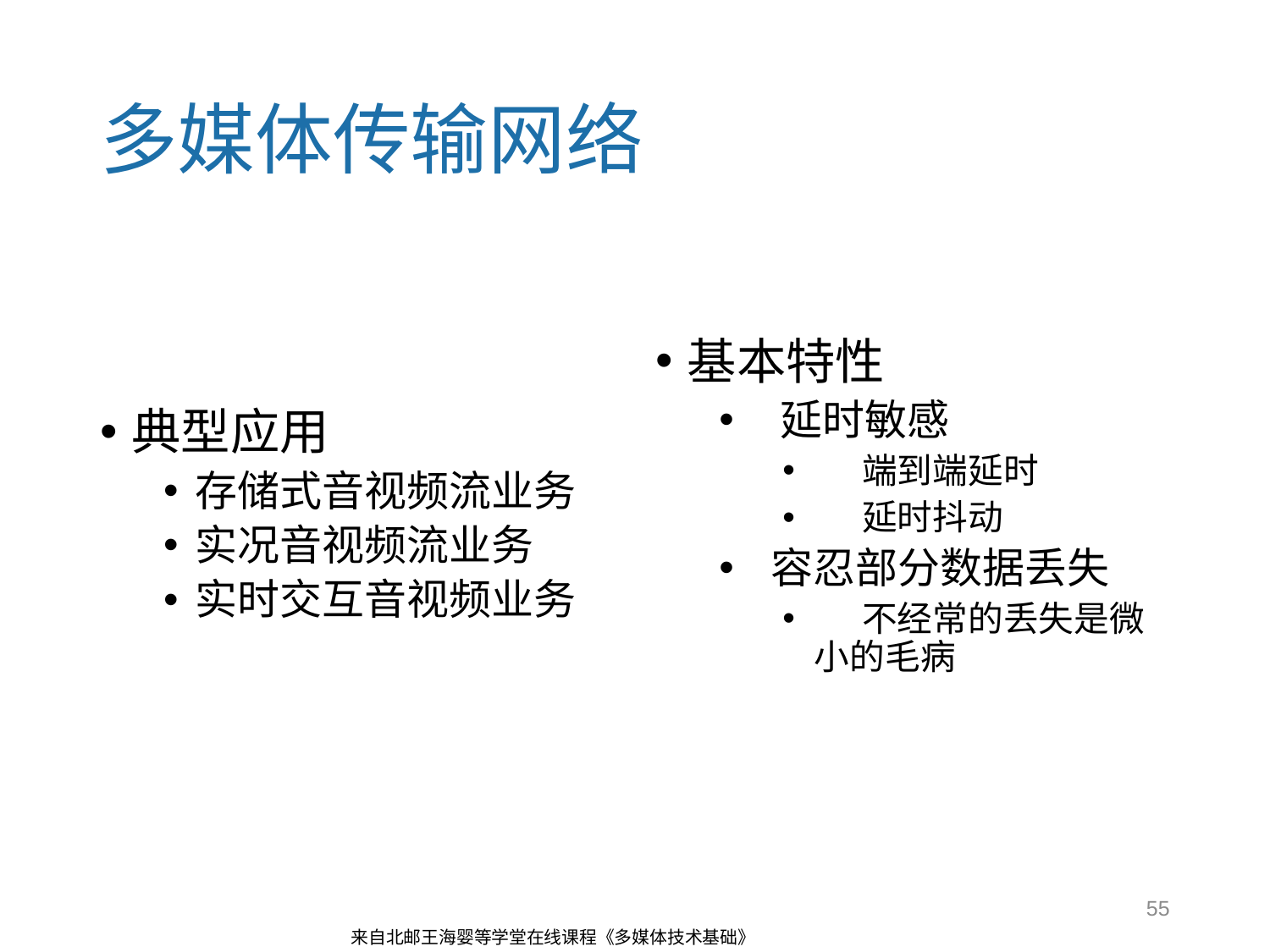

# 多媒体传输网络

典型应用
存储式音视频流业务
实况音视频流业务
实时交互音视频业务

基本特性
  延时敏感
     端到端延时
     延时抖动
 容忍部分数据丢失
     不经常的丢失是微小的毛病
55
来自北邮王海婴等学堂在线课程《多媒体技术基础》